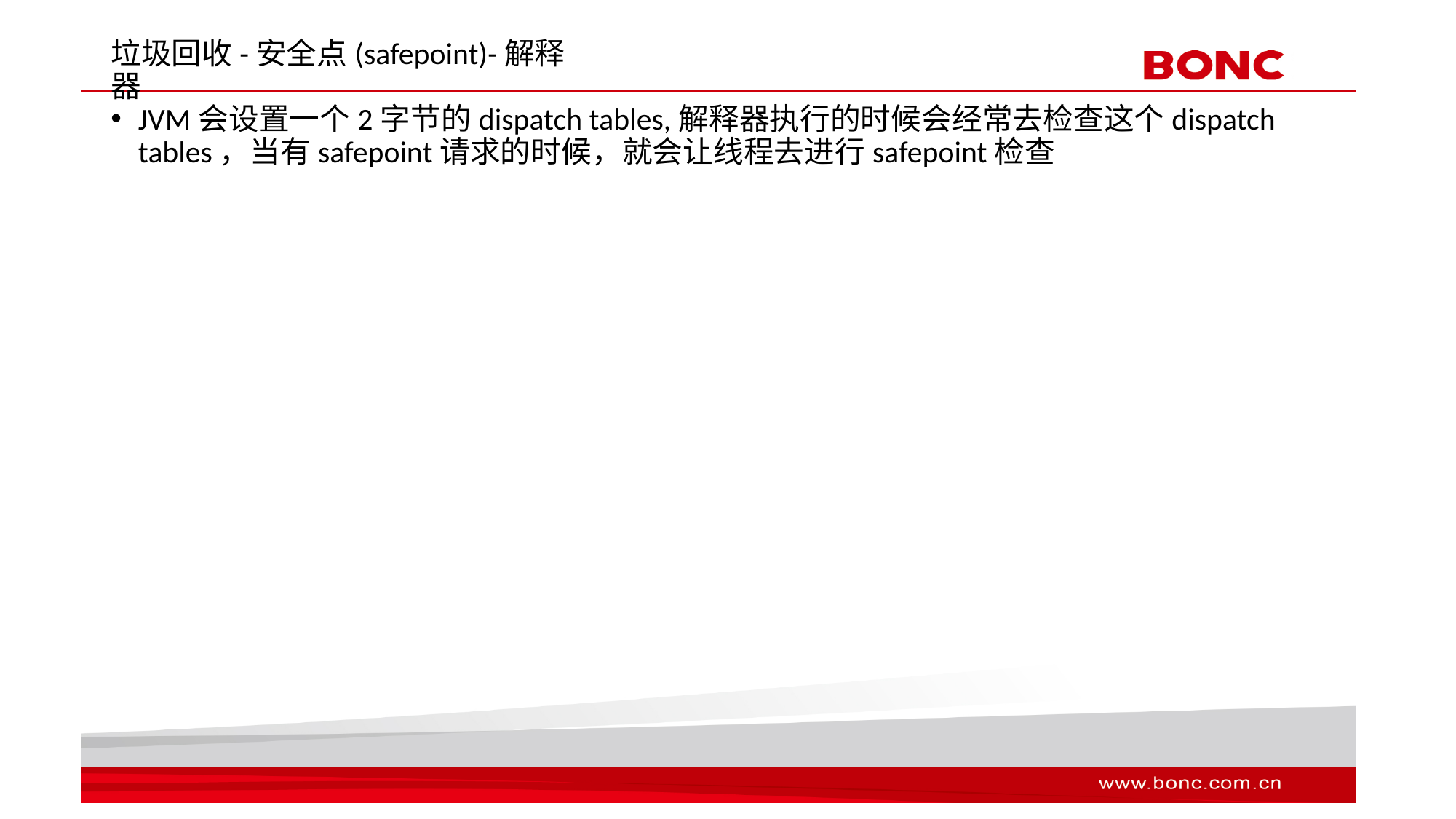

# 垃圾回收-安全点(safepoint)-解释器
JVM会设置一个2字节的dispatch tables,解释器执行的时候会经常去检查这个dispatch tables，当有safepoint请求的时候，就会让线程去进行safepoint检查